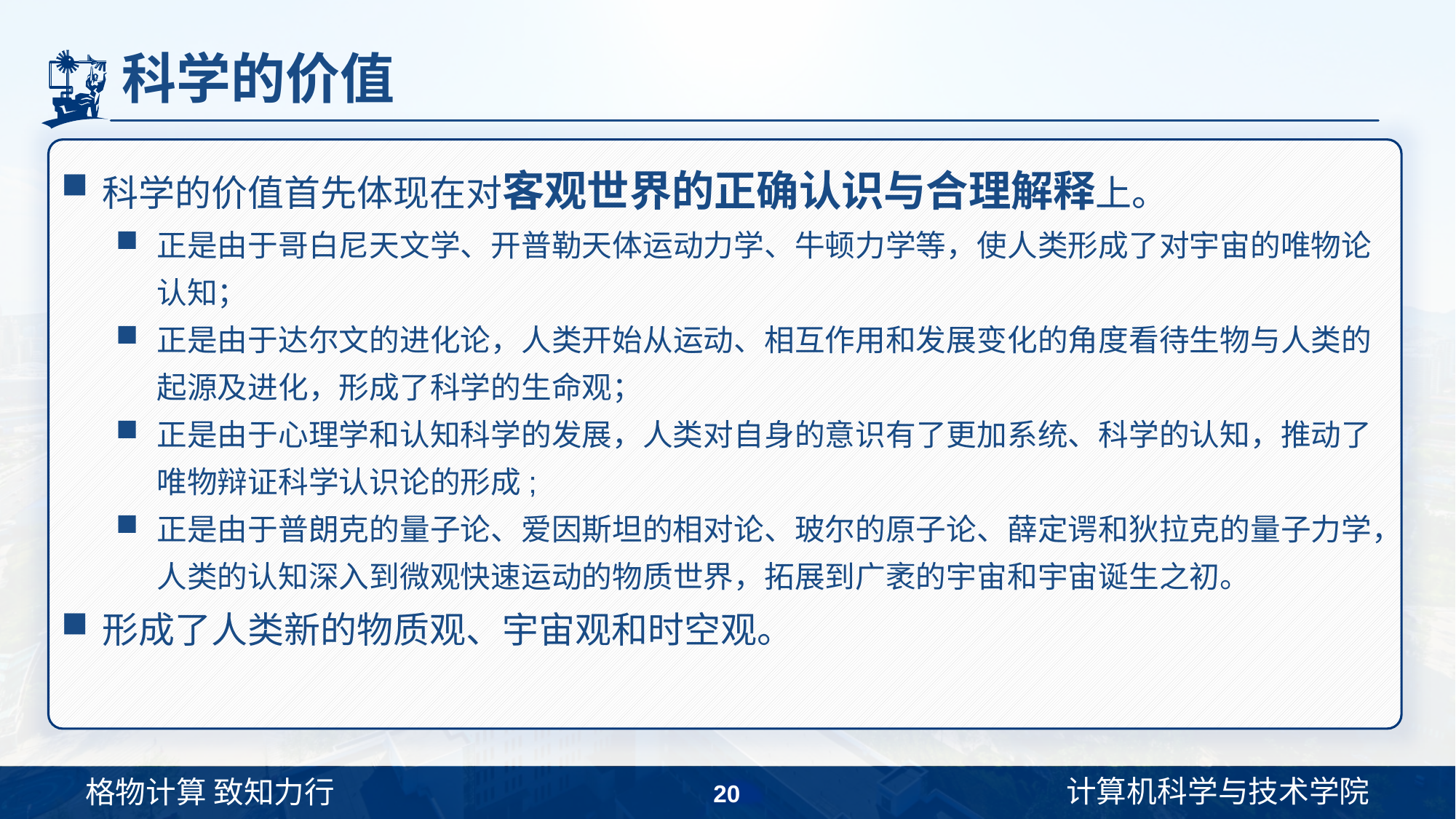

# 科学的价值
科学的价值首先体现在对客观世界的正确认识与合理解释上。
正是由于哥白尼天文学、开普勒天体运动力学、牛顿力学等，使人类形成了对宇宙的唯物论认知；
正是由于达尔文的进化论，人类开始从运动、相互作用和发展变化的角度看待生物与人类的起源及进化，形成了科学的生命观；
正是由于心理学和认知科学的发展，人类对自身的意识有了更加系统、科学的认知，推动了唯物辩证科学认识论的形成;
正是由于普朗克的量子论、爱因斯坦的相对论、玻尔的原子论、薛定谔和狄拉克的量子力学，人类的认知深入到微观快速运动的物质世界，拓展到广袤的宇宙和宇宙诞生之初。
形成了人类新的物质观、宇宙观和时空观。
20